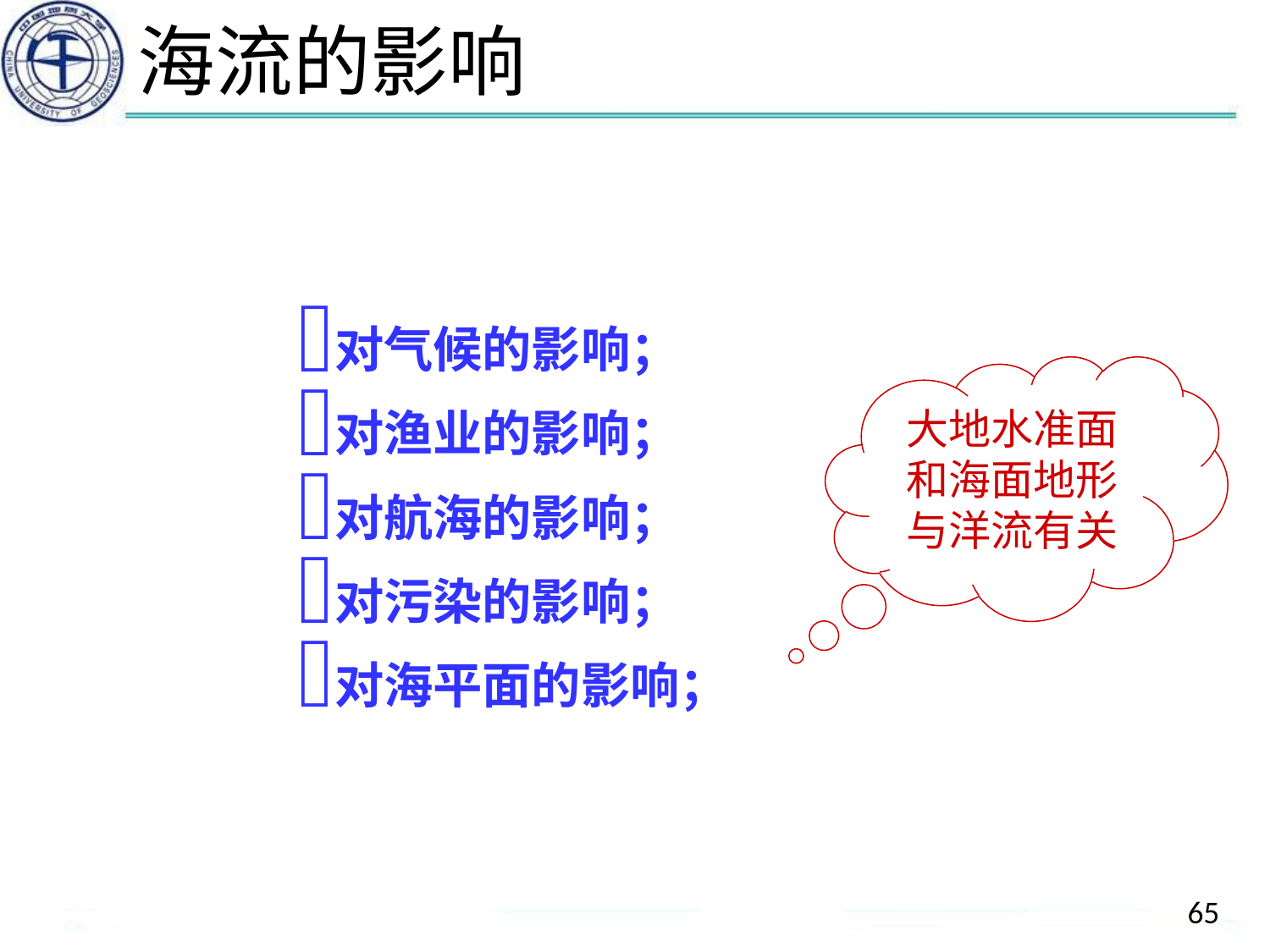

# 海流的影响
对气候的影响；
对渔业的影响；
对航海的影响；
对污染的影响；
对海平面的影响；
大地水准面和海面地形与洋流有关
65